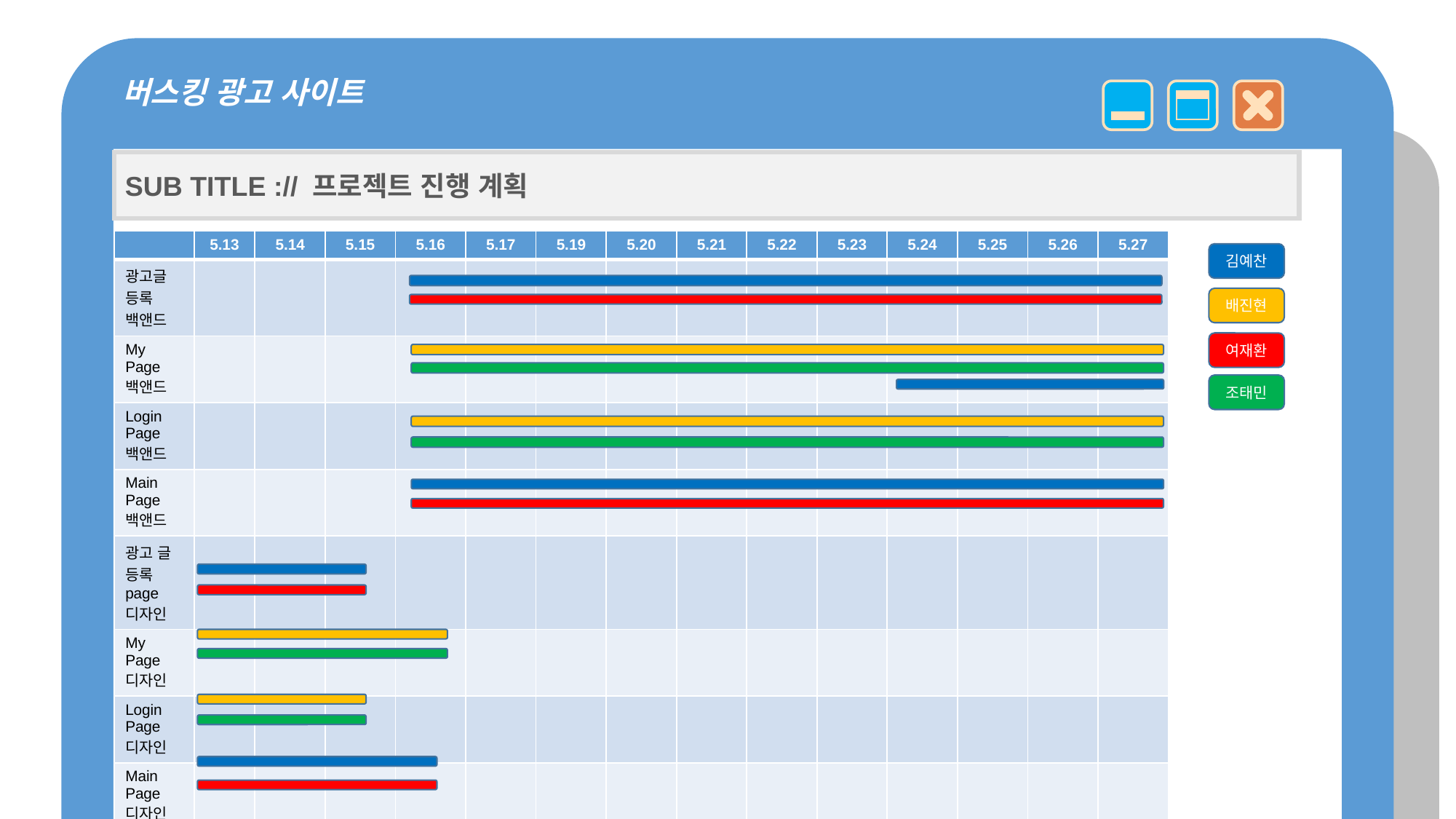

버스킹 광고 사이트

15.00
SUB TITLE :// 프로젝트 진행 계획
|  | 5.13 | 5.14 | 5.15 | 5.16 | 5.17 | 5.19 | 5.20 | 5.21 | 5.22 | 5.23 | 5.24 | 5.25 | 5.26 | 5.27 |
| --- | --- | --- | --- | --- | --- | --- | --- | --- | --- | --- | --- | --- | --- | --- |
| 광고글 등록 백앤드 |  |  |  |  |  |  |  |  |  |  |  |  |  |  |
| My Page 백앤드 |  |  |  |  |  |  |  |  |  |  |  |  |  |  |
| Login Page 백앤드 |  |  |  |  |  |  |  |  |  |  |  |  |  |  |
| Main Page 백앤드 |  |  |  |  |  |  |  |  |  |  |  |  |  |  |
| 광고 글 등록page 디자인 |  |  |  |  |  |  |  |  |  |  |  |  |  |  |
| My Page 디자인 |  |  |  |  |  |  |  |  |  |  |  |  |  |  |
| Login Page 디자인 |  |  |  |  |  |  |  |  |  |  |  |  |  |  |
| Main Page 디자인 |  |  |  |  |  |  |  |  |  |  |  |  |  |  |
김예찬

배진현

여재환

조태민